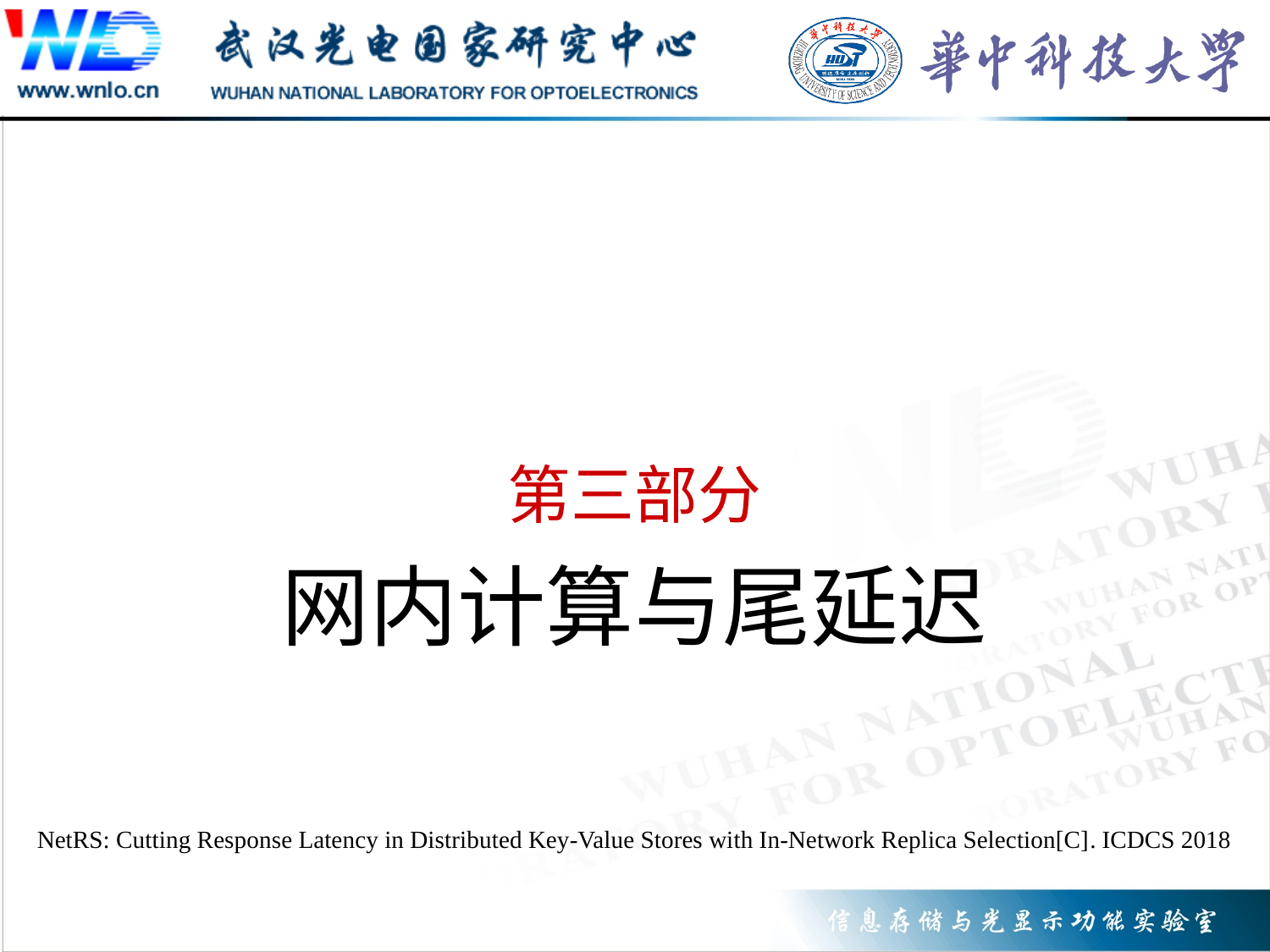

# 第三部分
网内计算与尾延迟
NetRS: Cutting Response Latency in Distributed Key-Value Stores with In-Network Replica Selection[C]. ICDCS 2018